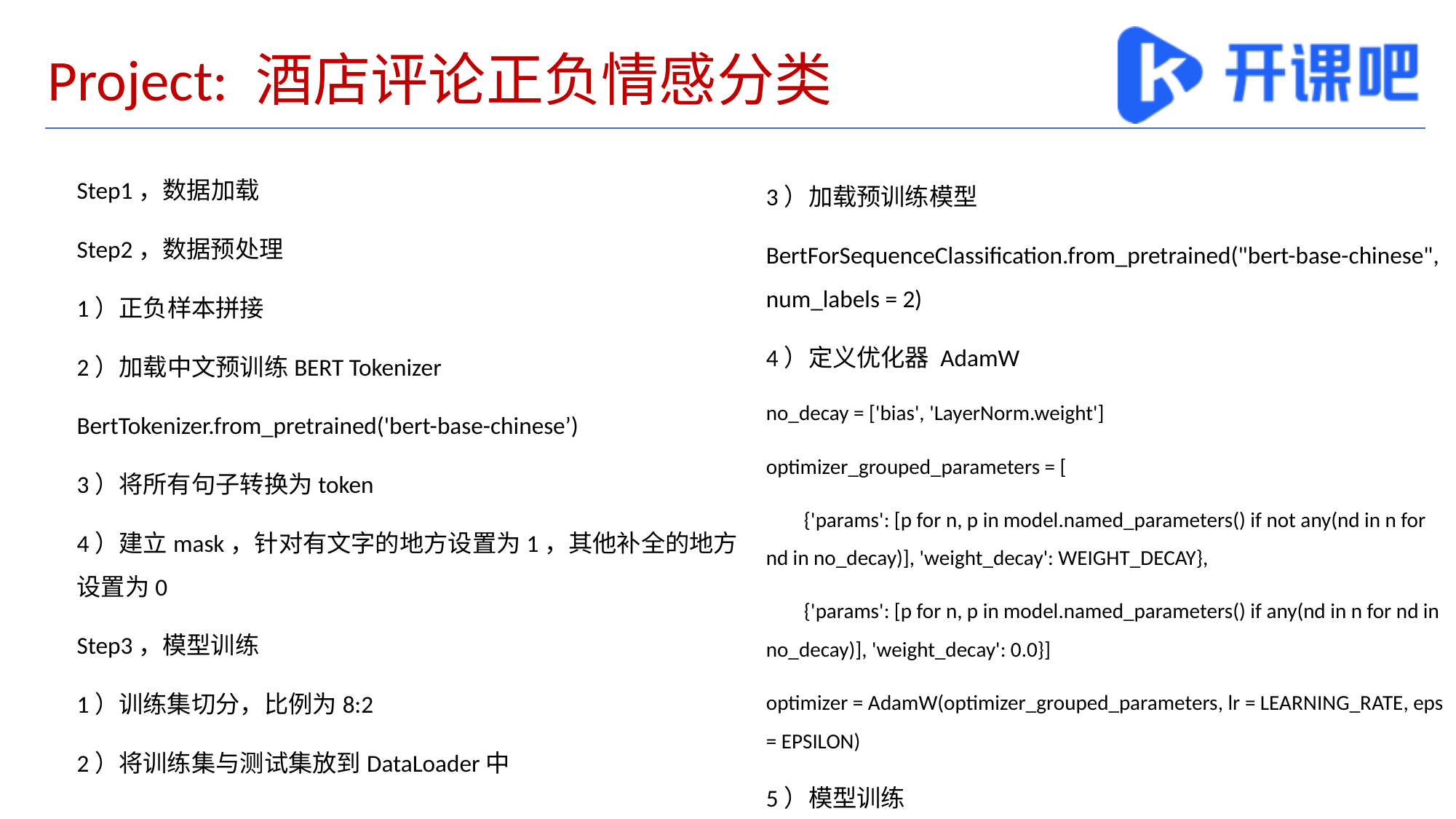

# Project: 酒店评论正负情感分类
Step1，数据加载
Step2，数据预处理
1）正负样本拼接
2）加载中文预训练BERT Tokenizer
BertTokenizer.from_pretrained('bert-base-chinese’)
3）将所有句子转换为token
4）建立mask，针对有文字的地方设置为1，其他补全的地方设置为0
Step3，模型训练
1）训练集切分，比例为8:2
2）将训练集与测试集放到DataLoader中
3）加载预训练模型
BertForSequenceClassification.from_pretrained("bert-base-chinese", num_labels = 2)
4）定义优化器 AdamW
no_decay = ['bias', 'LayerNorm.weight']
optimizer_grouped_parameters = [
        {'params': [p for n, p in model.named_parameters() if not any(nd in n for nd in no_decay)], 'weight_decay': WEIGHT_DECAY},
        {'params': [p for n, p in model.named_parameters() if any(nd in n for nd in no_decay)], 'weight_decay': 0.0}]
optimizer = AdamW(optimizer_grouped_parameters, lr = LEARNING_RATE, eps = EPSILON)
5）模型训练